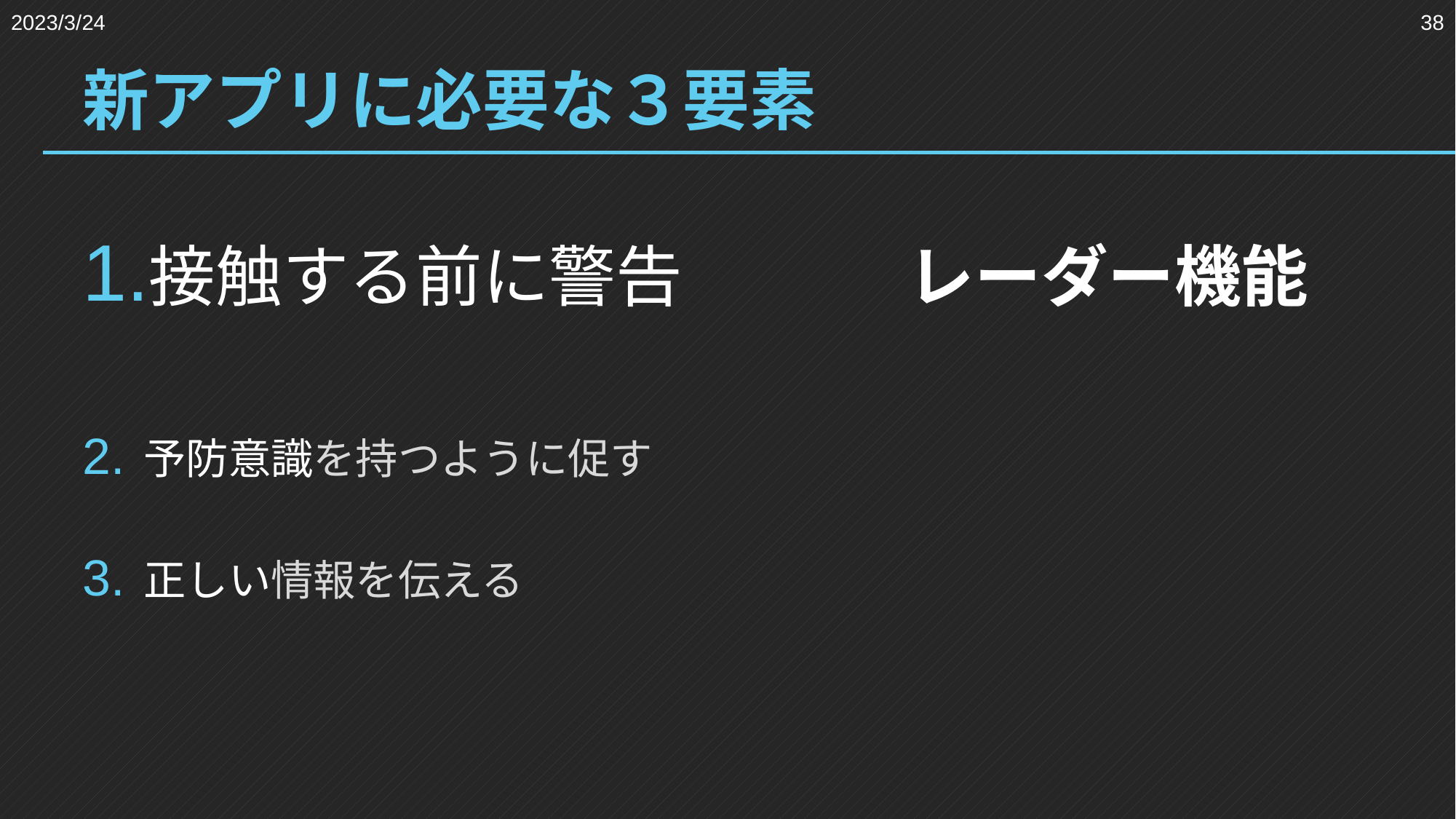

2023/3/24
38
# 新アプリに必要な３要素

接触する前に警告			レーダー機能

予防意識を持つように促す

正しい情報を伝える